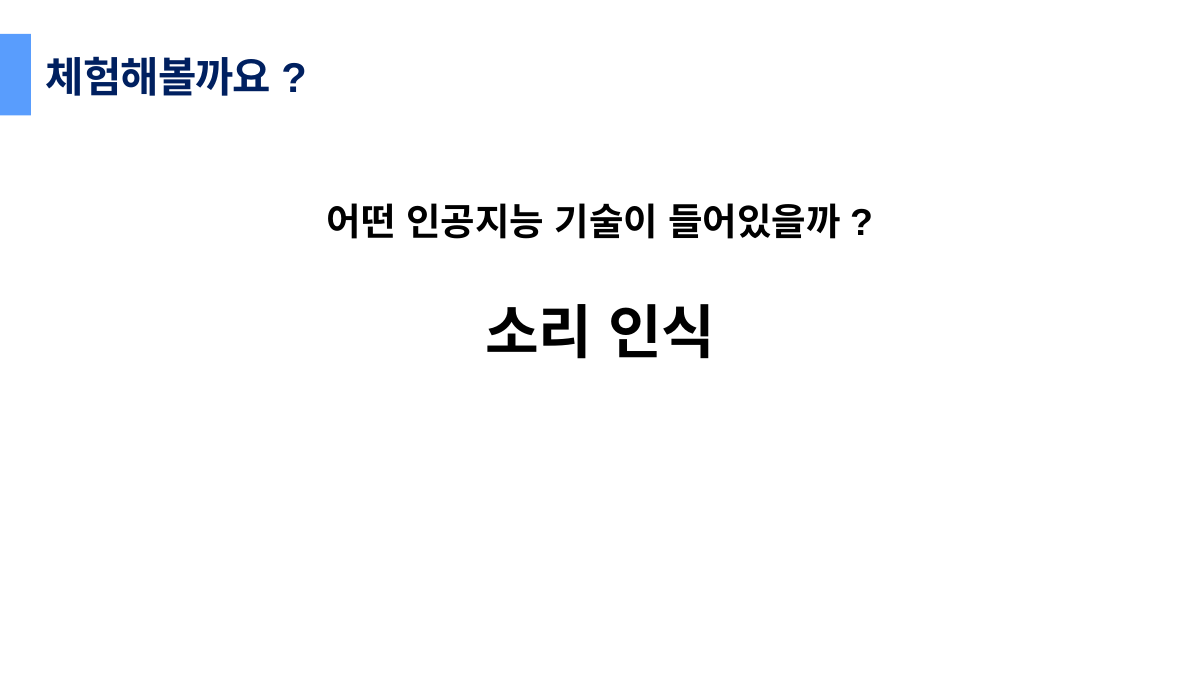

체험해볼까요?
어떤 인공지능 기술이 들어있을까?
소리 인식